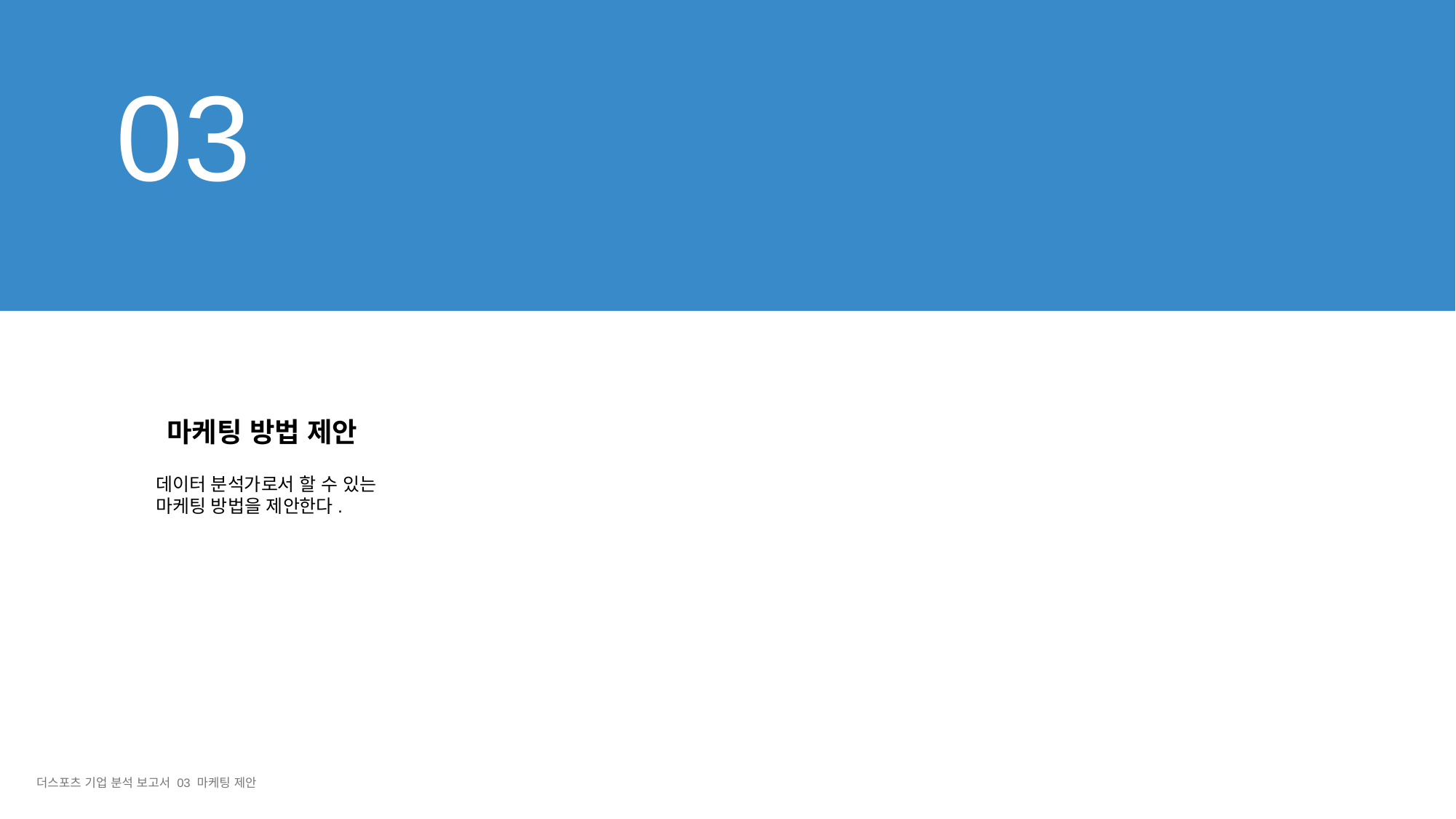

03
마케팅 방법 제안
데이터 분석가로서 할 수 있는
마케팅 방법을 제안한다.
더스포츠 기업 분석 보고서 03 마케팅 제안